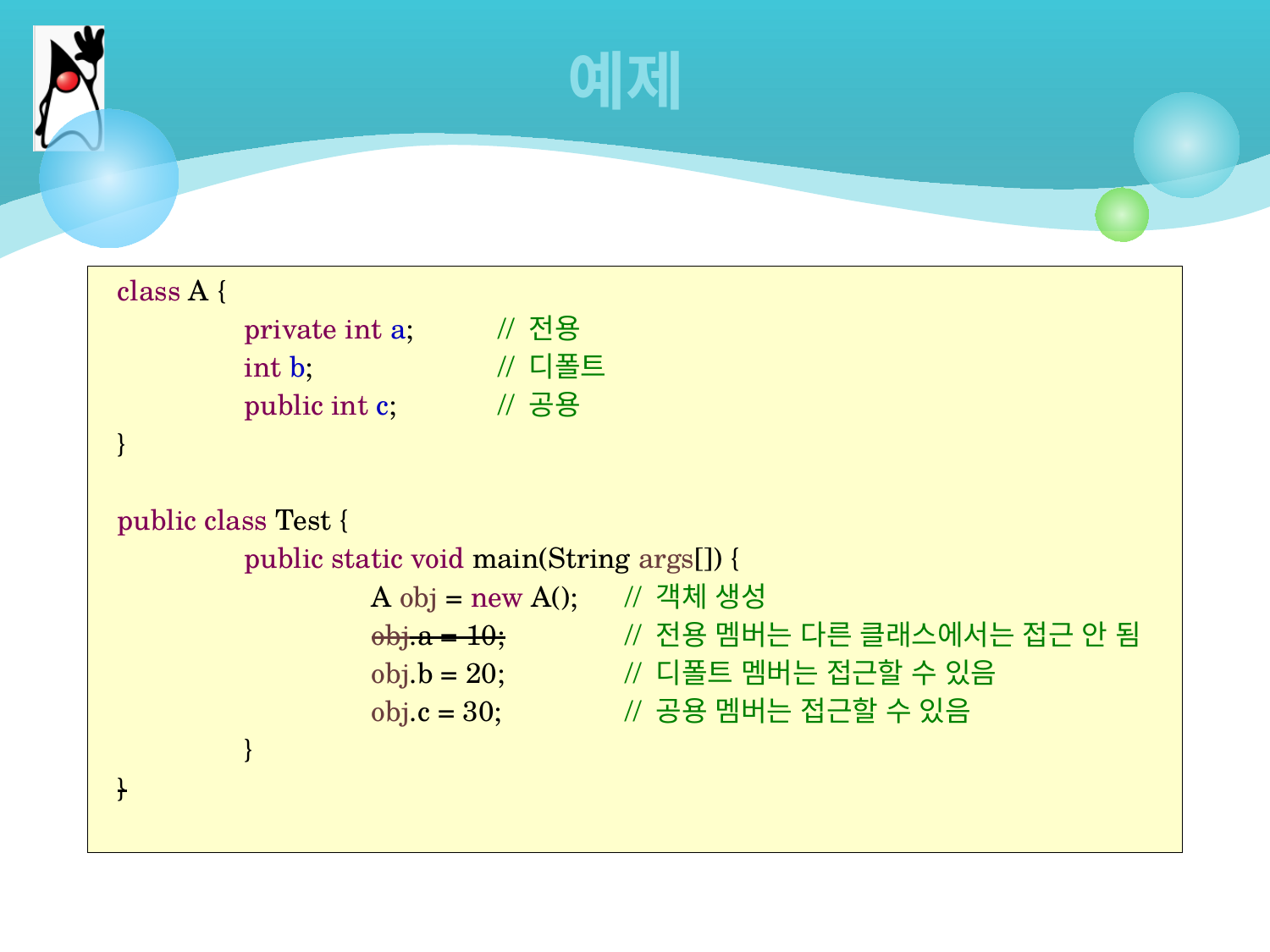

# 예제
class A {
	private int a; 	// 전용
	int b; 		// 디폴트
	public int c; 	// 공용
}

public class Test {
	public static void main(String args[]) {
  		A obj = new A();	// 객체 생성
  		obj.a = 10;	// 전용 멤버는 다른 클래스에서는 접근 안 됨
		obj.b = 20;	// 디폴트 멤버는 접근할 수 있음
		obj.c = 30;	// 공용 멤버는 접근할 수 있음
	}
}